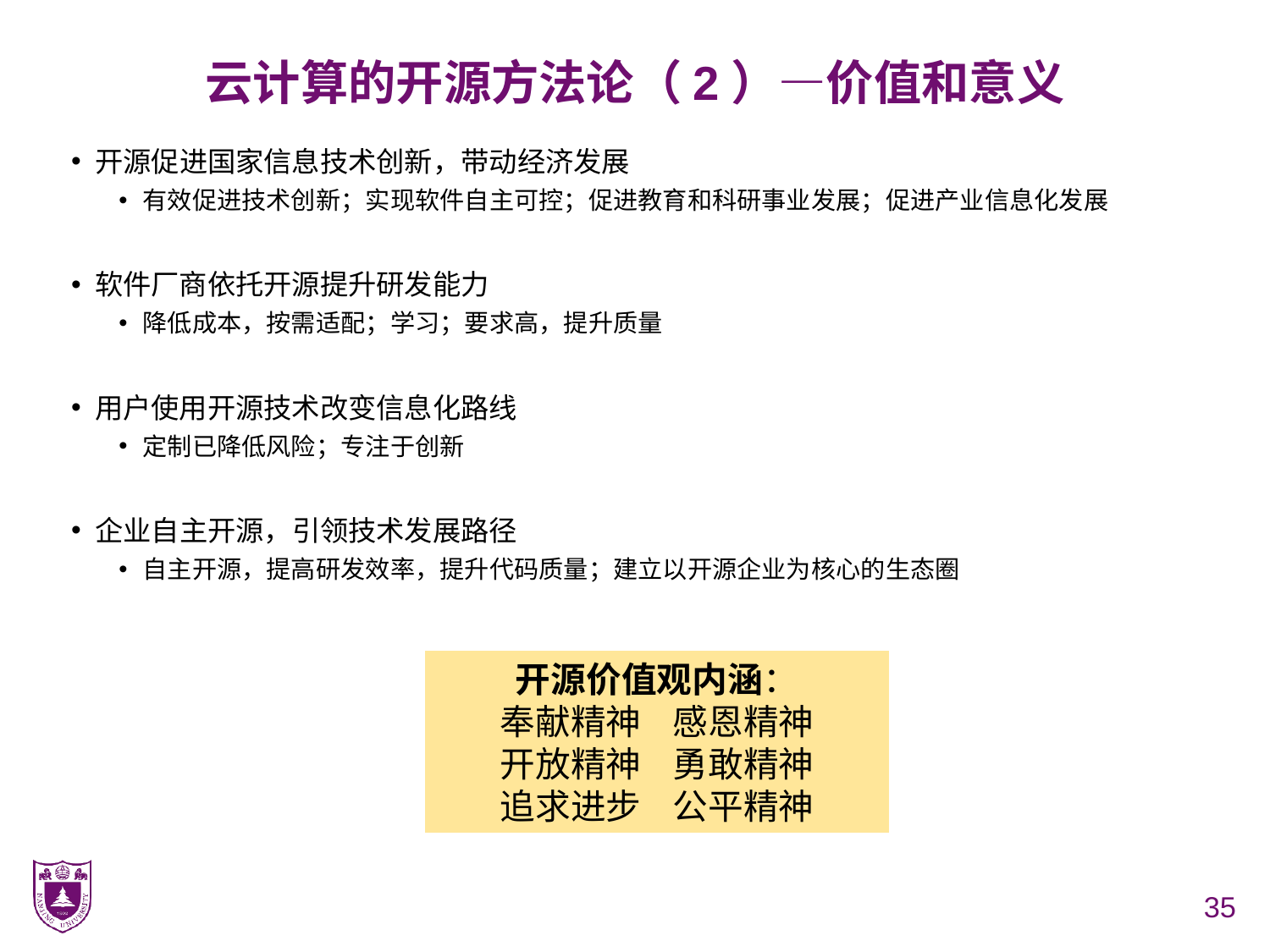

# 云计算的开源方法论（2）—价值和意义
开源促进国家信息技术创新，带动经济发展
有效促进技术创新；实现软件自主可控；促进教育和科研事业发展；促进产业信息化发展

软件厂商依托开源提升研发能力
降低成本，按需适配；学习；要求高，提升质量

用户使用开源技术改变信息化路线
定制已降低风险；专注于创新

企业自主开源，引领技术发展路径
自主开源，提高研发效率，提升代码质量；建立以开源企业为核心的生态圈
开源价值观内涵：
奉献精神    感恩精神
开放精神    勇敢精神
追求进步    公平精神
35